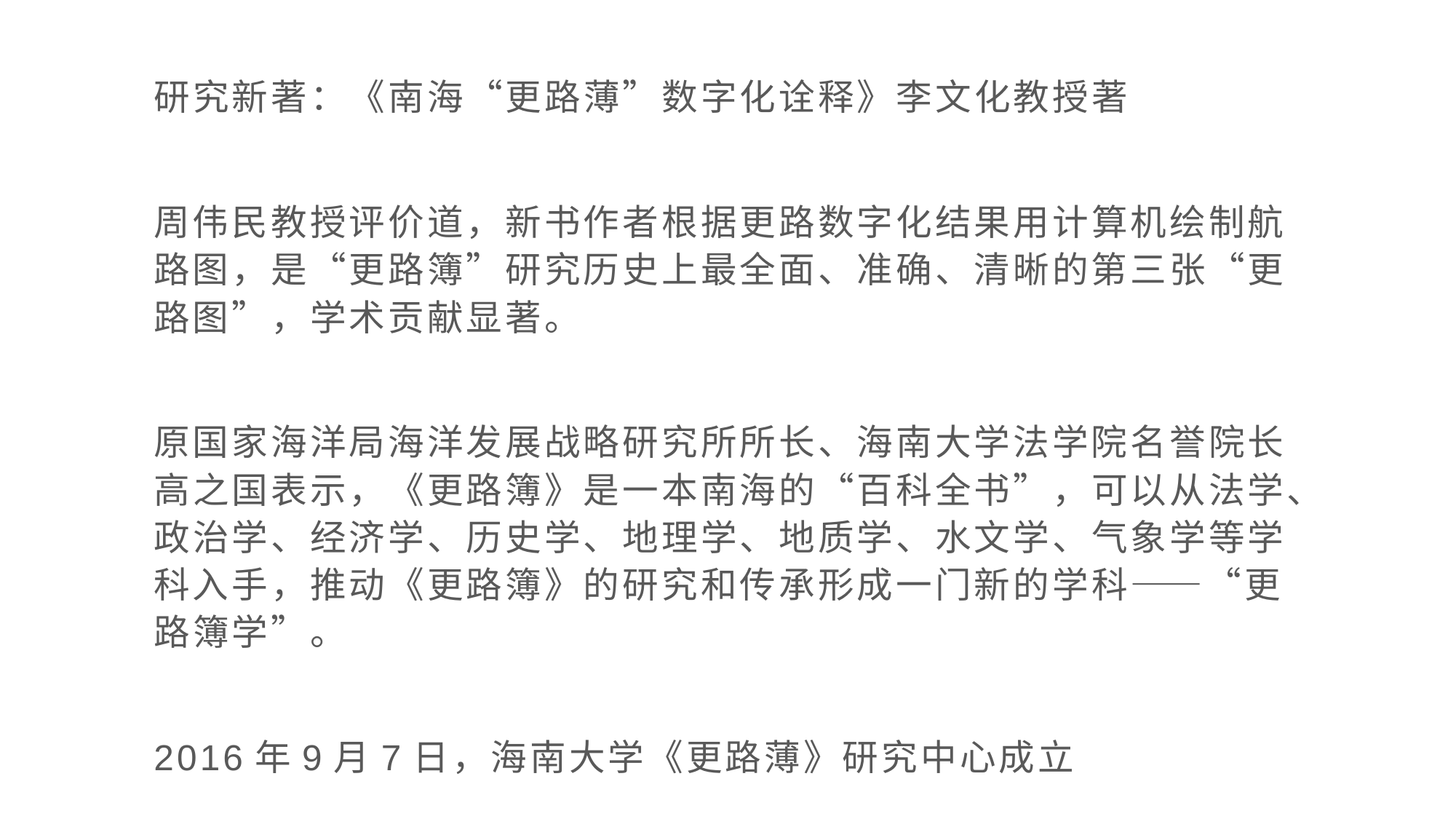

研究新著：《南海“更路薄”数字化诠释》李文化教授著

周伟民教授评价道，新书作者根据更路数字化结果用计算机绘制航路图，是“更路簿”研究历史上最全面、准确、清晰的第三张“更路图”，学术贡献显著。

原国家海洋局海洋发展战略研究所所长、海南大学法学院名誉院长高之国表示，《更路簿》是一本南海的“百科全书”，可以从法学、政治学、经济学、历史学、地理学、地质学、水文学、气象学等学科入手，推动《更路簿》的研究和传承形成一门新的学科——“更路簿学”。

2016年9月7日，海南大学《更路薄》研究中心成立